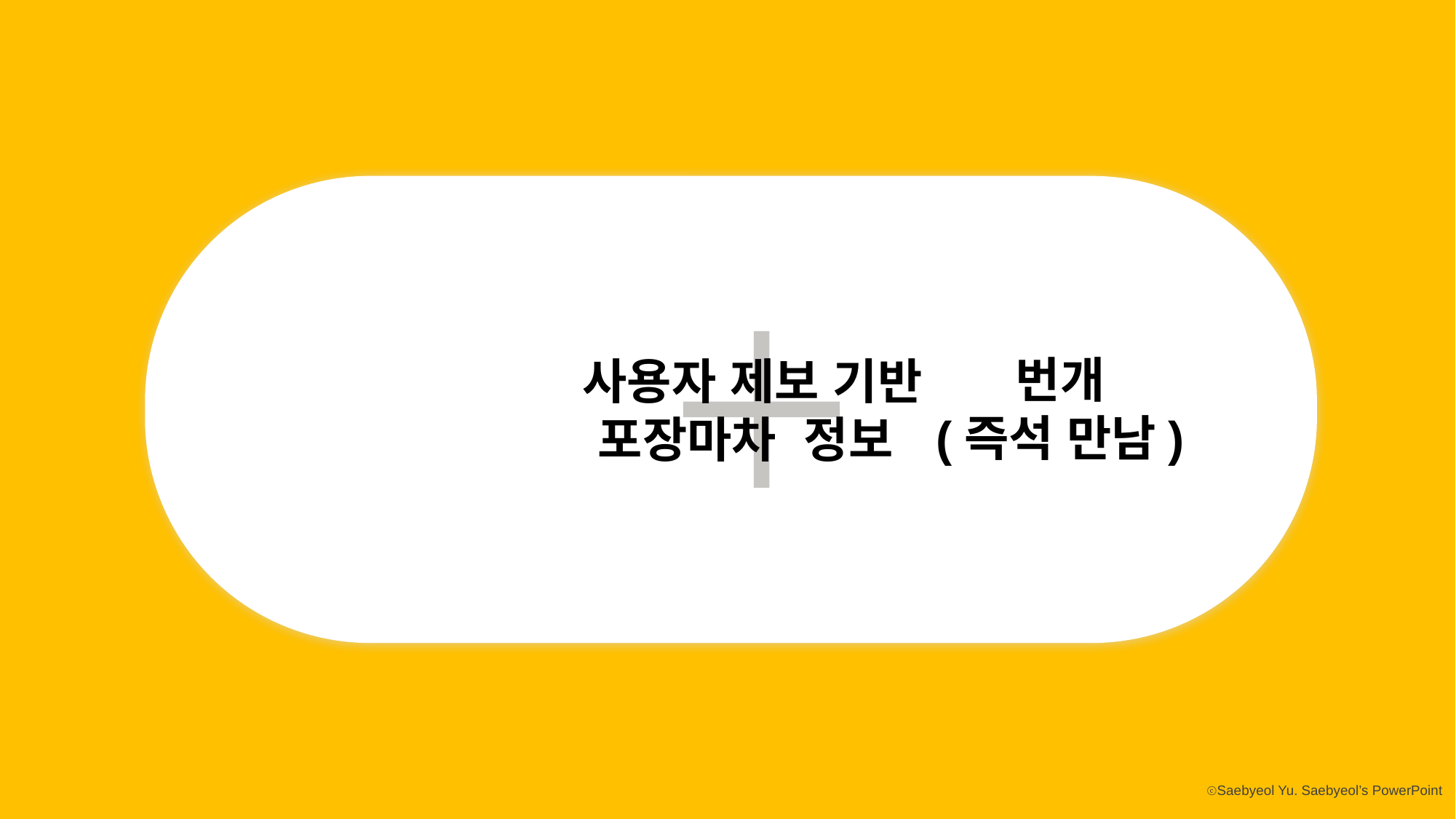

번개
(즉석 만남)
사용자 제보 기반
포장마차  정보